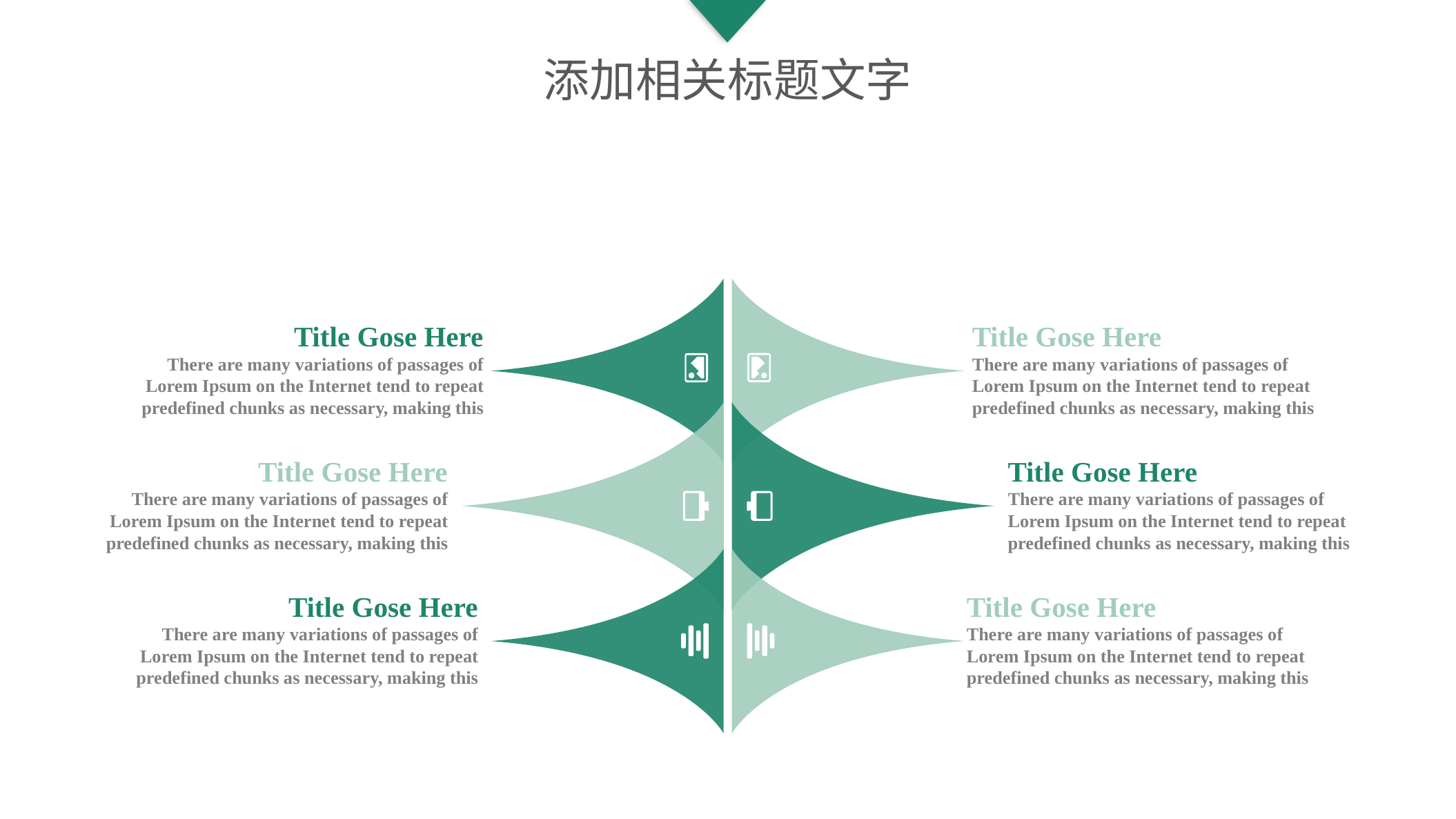

添加相关标题文字

Title Gose Here
There are many variations of passages of Lorem Ipsum on the Internet tend to repeat predefined chunks as necessary, making this
Title Gose Here
There are many variations of passages of Lorem Ipsum on the Internet tend to repeat predefined chunks as necessary, making this

Title Gose Here
There are many variations of passages of Lorem Ipsum on the Internet tend to repeat predefined chunks as necessary, making this
Title Gose Here
There are many variations of passages of Lorem Ipsum on the Internet tend to repeat predefined chunks as necessary, making this

Title Gose Here
There are many variations of passages of Lorem Ipsum on the Internet tend to repeat predefined chunks as necessary, making this
Title Gose Here
There are many variations of passages of Lorem Ipsum on the Internet tend to repeat predefined chunks as necessary, making this